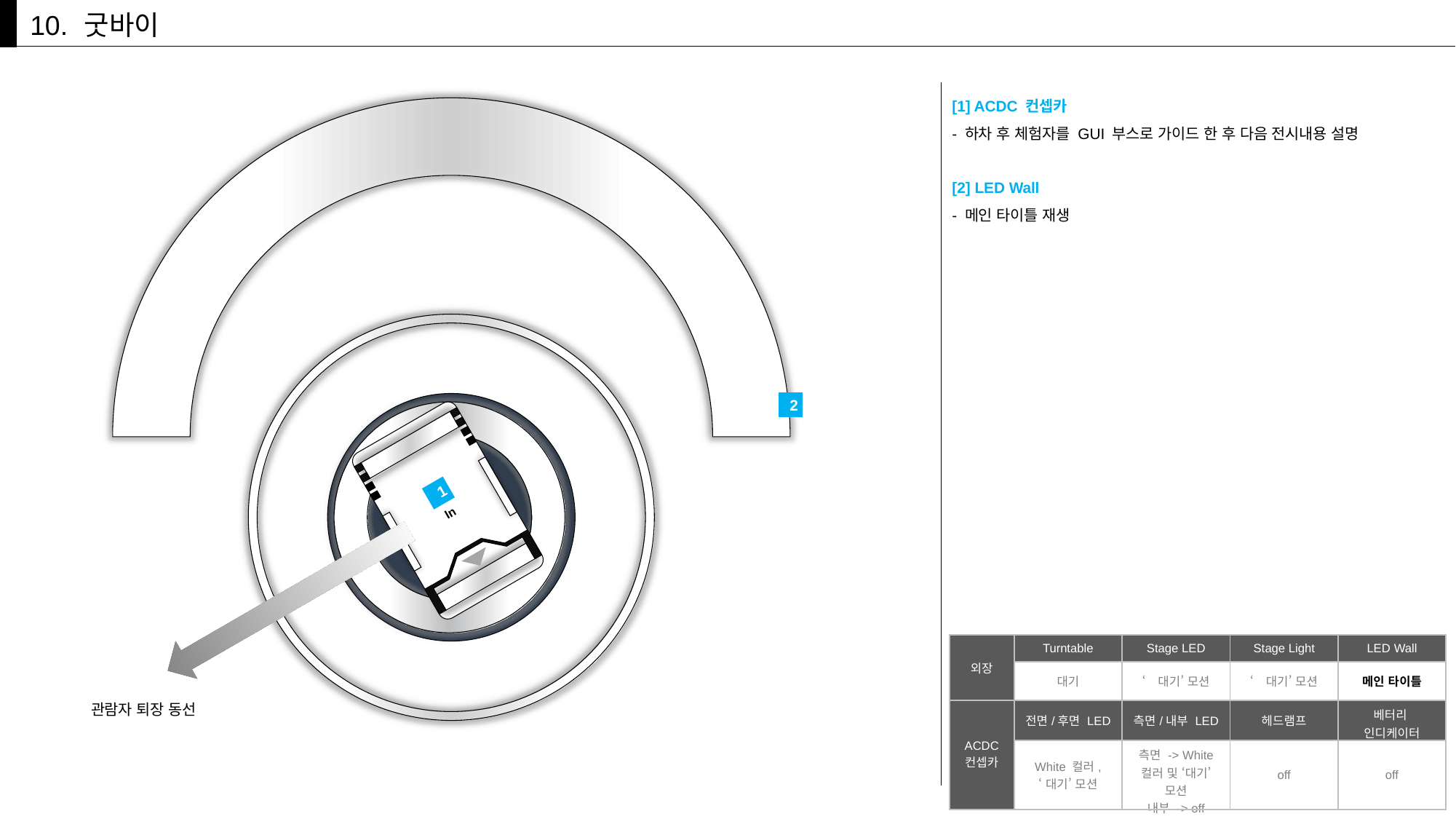

10.
굿바이
[1] ACDC 컨셉카
- 하차 후 체험자를 GUI 부스로 가이드 한 후 다음 전시내용 설명
[2] LED Wall
- 메인 타이틀 재생

2

In

1

| 외장 | Turntable | Stage LED | Stage Light | LED Wall |
| --- | --- | --- | --- | --- |
|  | 대기 | ‘대기’ 모션 | ‘대기’ 모션 | 메인 타이틀 |
| ACDC 컨셉카 | 전면/후면 LED | 측면/내부 LED | 헤드램프 | 베터리 인디케이터 |
|  | White 컬러, ‘대기’ 모션 | 측면 -> White 컬러 및 ‘대기’ 모션 내부 -> off | off | off |
관람자 퇴장 동선